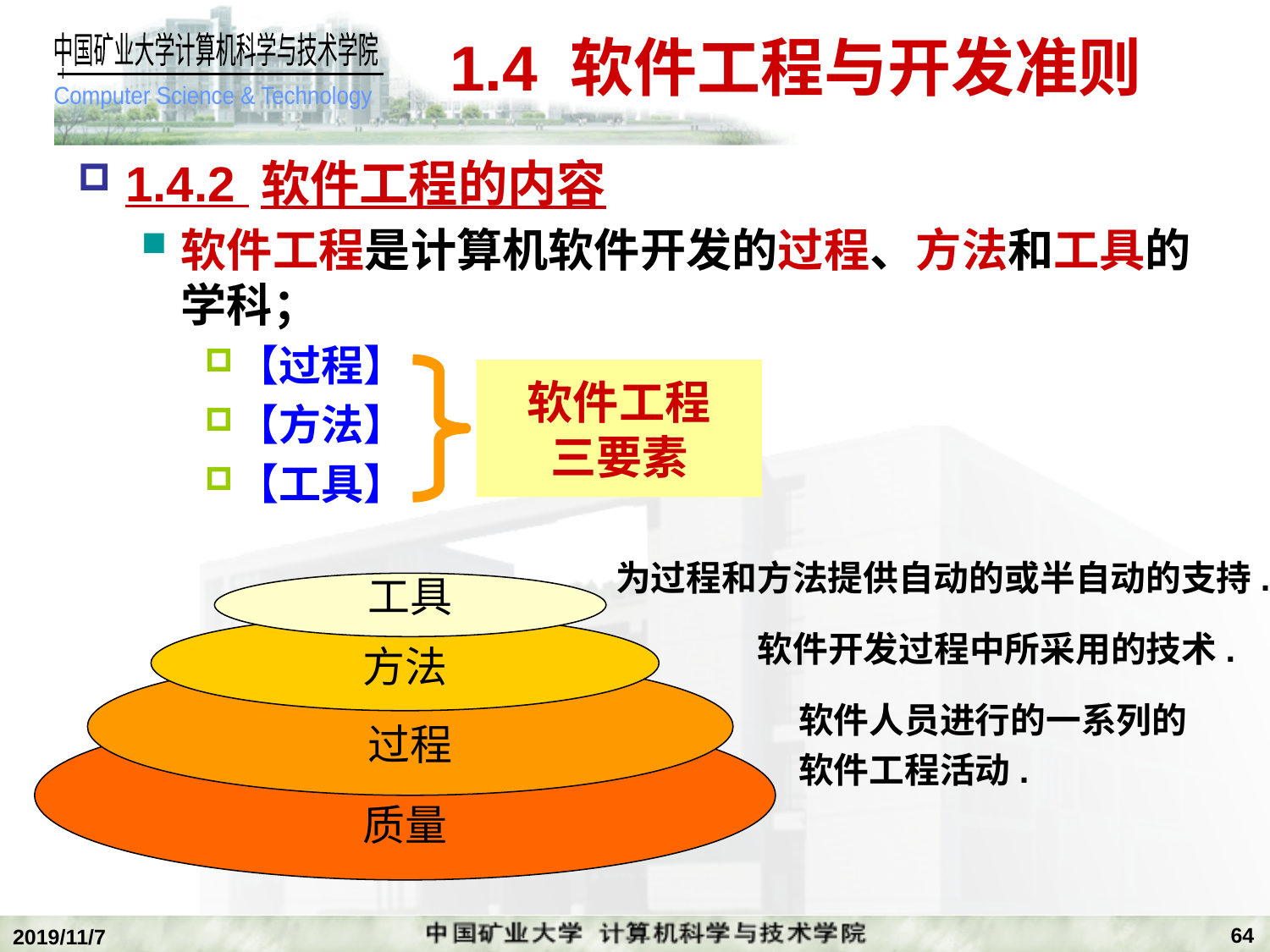

# 1.4 软件工程与开发准则
1.4.2 软件工程的内容
软件工程是计算机软件开发的过程、方法和工具的学科；
【过程】
【方法】
【工具】

软件工程
三要素
为过程和方法提供自动的或半自动的支持.
工具
方法
软件开发过程中所采用的技术.
过程
软件人员进行的一系列的
软件工程活动.
质量
64
2019/11/7